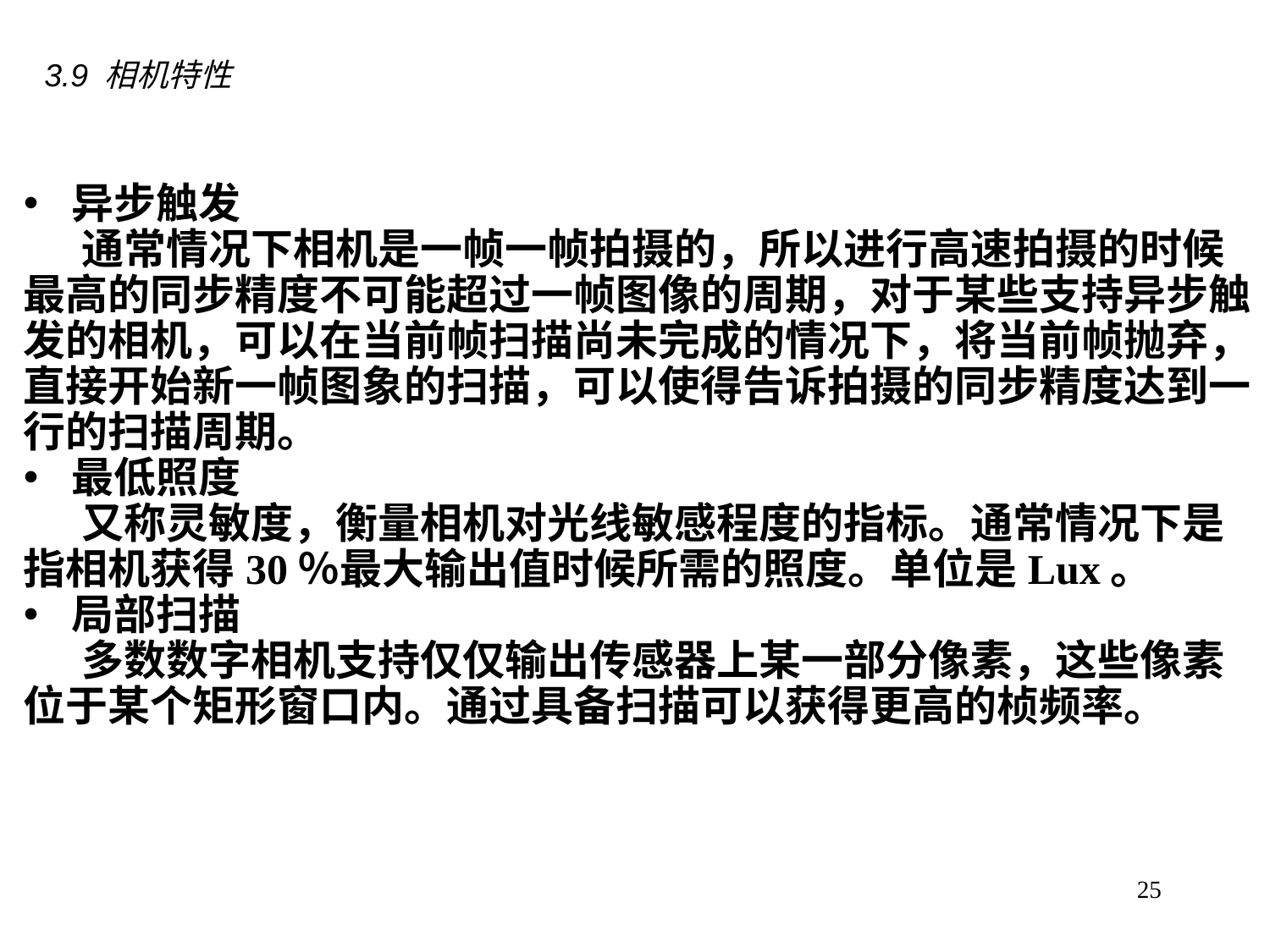

3.9 相机特性
异步触发
     通常情况下相机是一帧一帧拍摄的，所以进行高速拍摄的时候最高的同步精度不可能超过一帧图像的周期，对于某些支持异步触发的相机，可以在当前帧扫描尚未完成的情况下，将当前帧抛弃，直接开始新一帧图象的扫描，可以使得告诉拍摄的同步精度达到一行的扫描周期。
最低照度
     又称灵敏度，衡量相机对光线敏感程度的指标。通常情况下是指相机获得30％最大输出值时候所需的照度。单位是Lux。
局部扫描
     多数数字相机支持仅仅输出传感器上某一部分像素，这些像素位于某个矩形窗口内。通过具备扫描可以获得更高的桢频率。
25